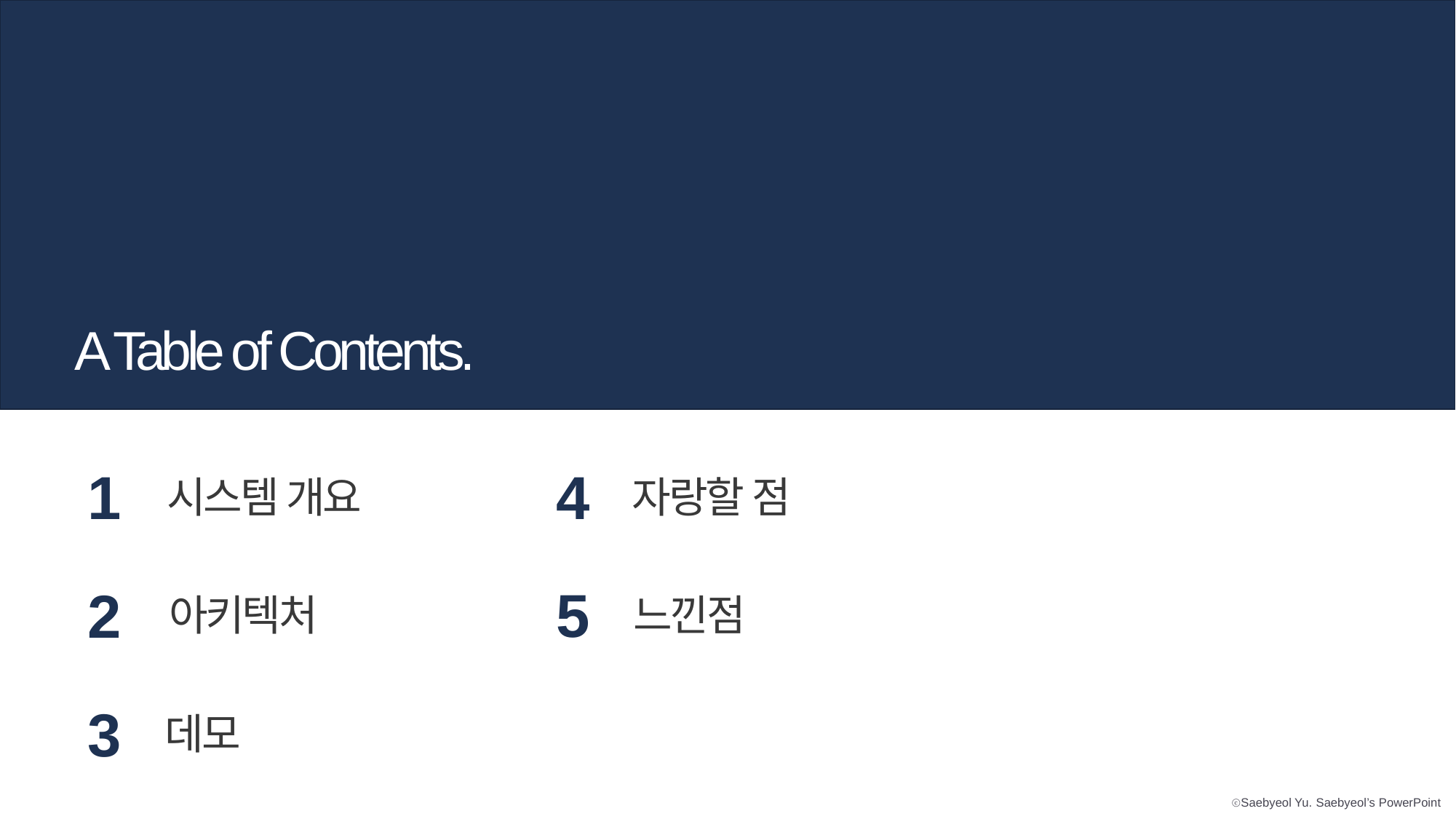

A Table of Contents.
1
시스템 개요
4
자랑할 점
5
2
아키텍처
느낀점
3
데모